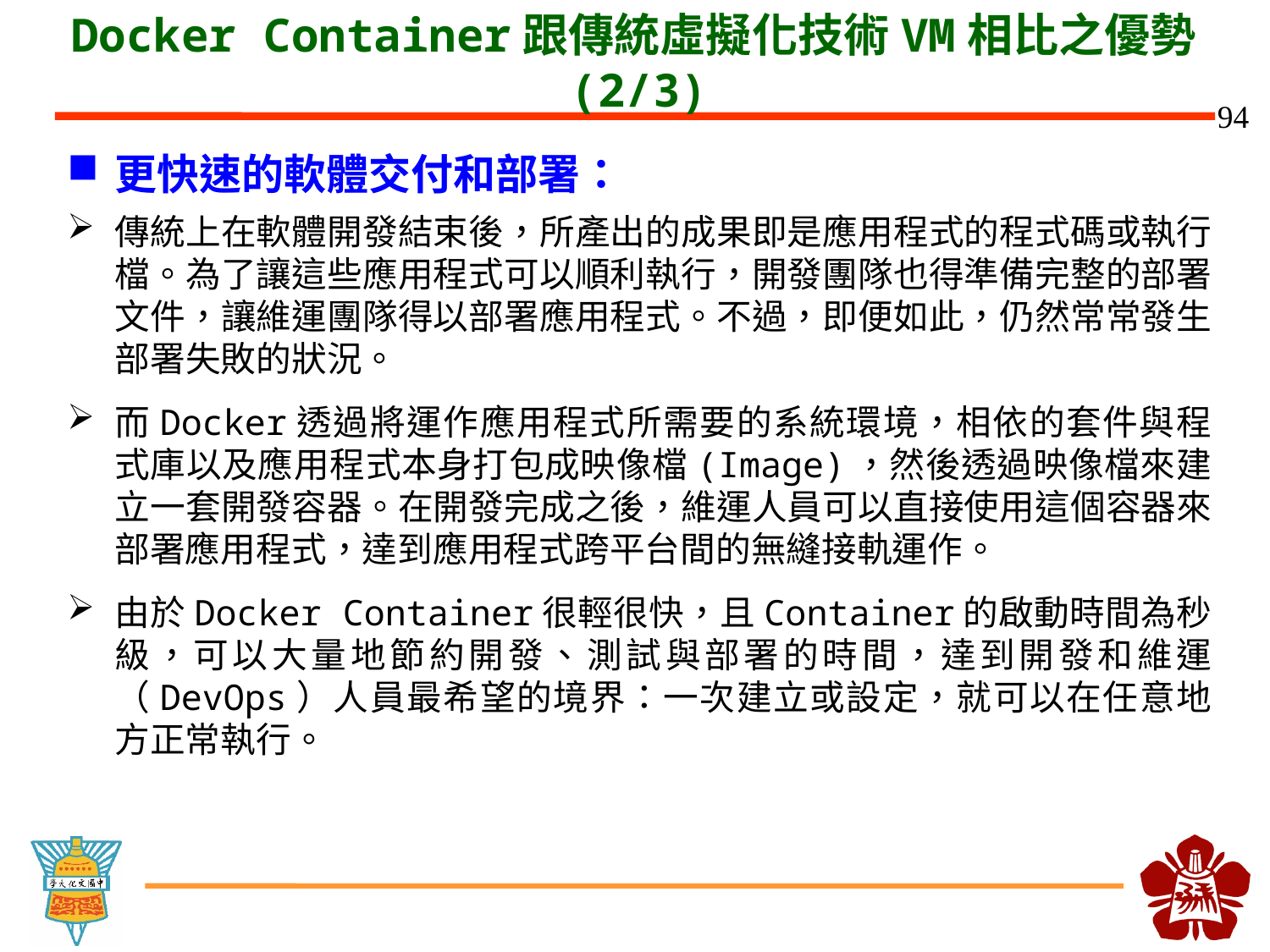

# Docker Container跟傳統虛擬化技術VM相比之優勢(2/3)
更快速的軟體交付和部署：
傳統上在軟體開發結束後，所產出的成果即是應用程式的程式碼或執行檔。為了讓這些應用程式可以順利執行，開發團隊也得準備完整的部署文件，讓維運團隊得以部署應用程式。不過，即便如此，仍然常常發生部署失敗的狀況。
而Docker透過將運作應用程式所需要的系統環境，相依的套件與程式庫以及應用程式本身打包成映像檔(Image)，然後透過映像檔來建立一套開發容器。在開發完成之後，維運人員可以直接使用這個容器來部署應用程式，達到應用程式跨平台間的無縫接軌運作。
由於Docker Container很輕很快，且Container的啟動時間為秒級，可以大量地節約開發、測試與部署的時間，達到開發和維運（DevOps）人員最希望的境界：一次建立或設定，就可以在任意地方正常執行。